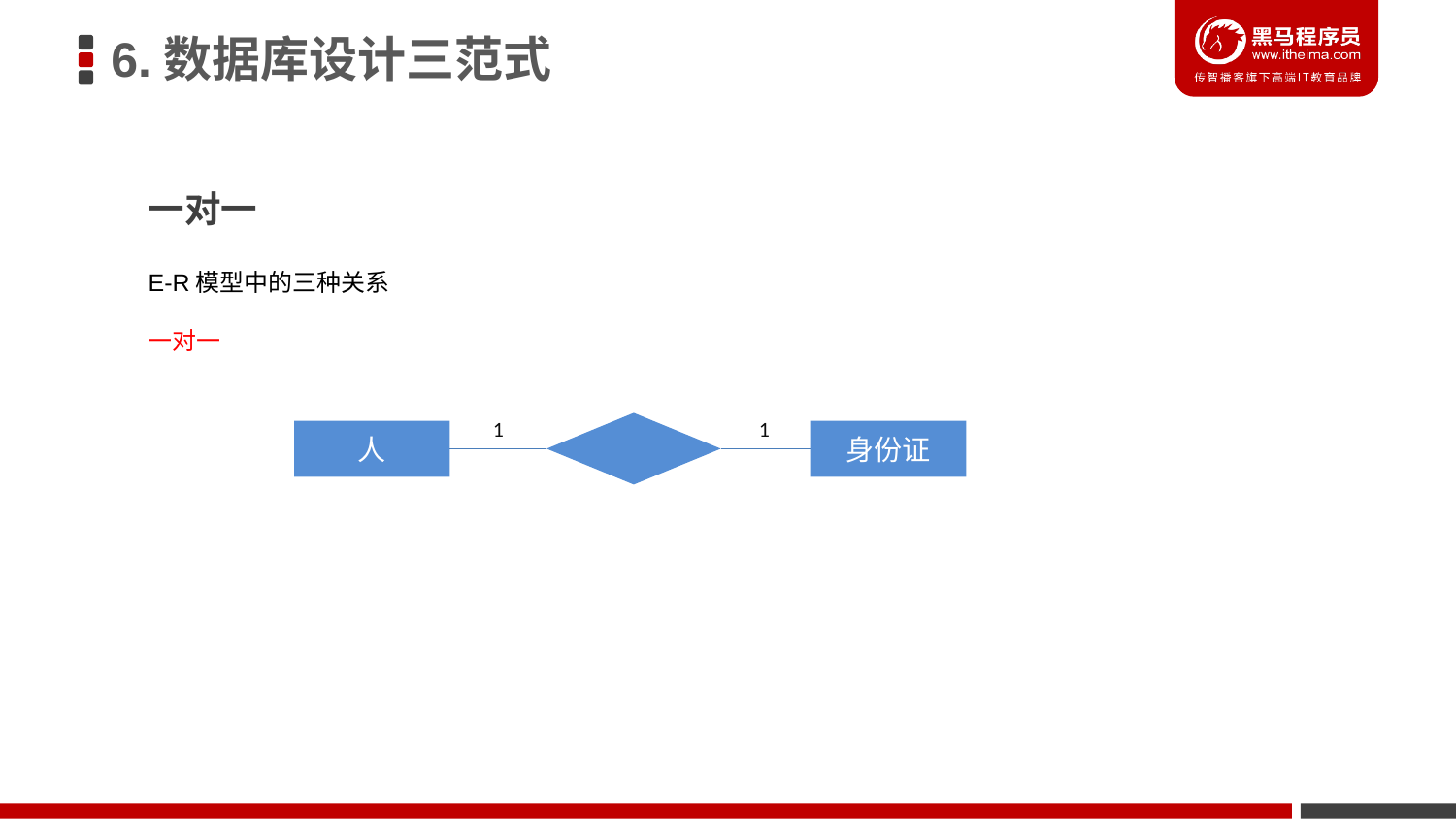

6.数据库设计三范式
一对一
E-R模型中的三种关系

一对一
1
1

人
身份证